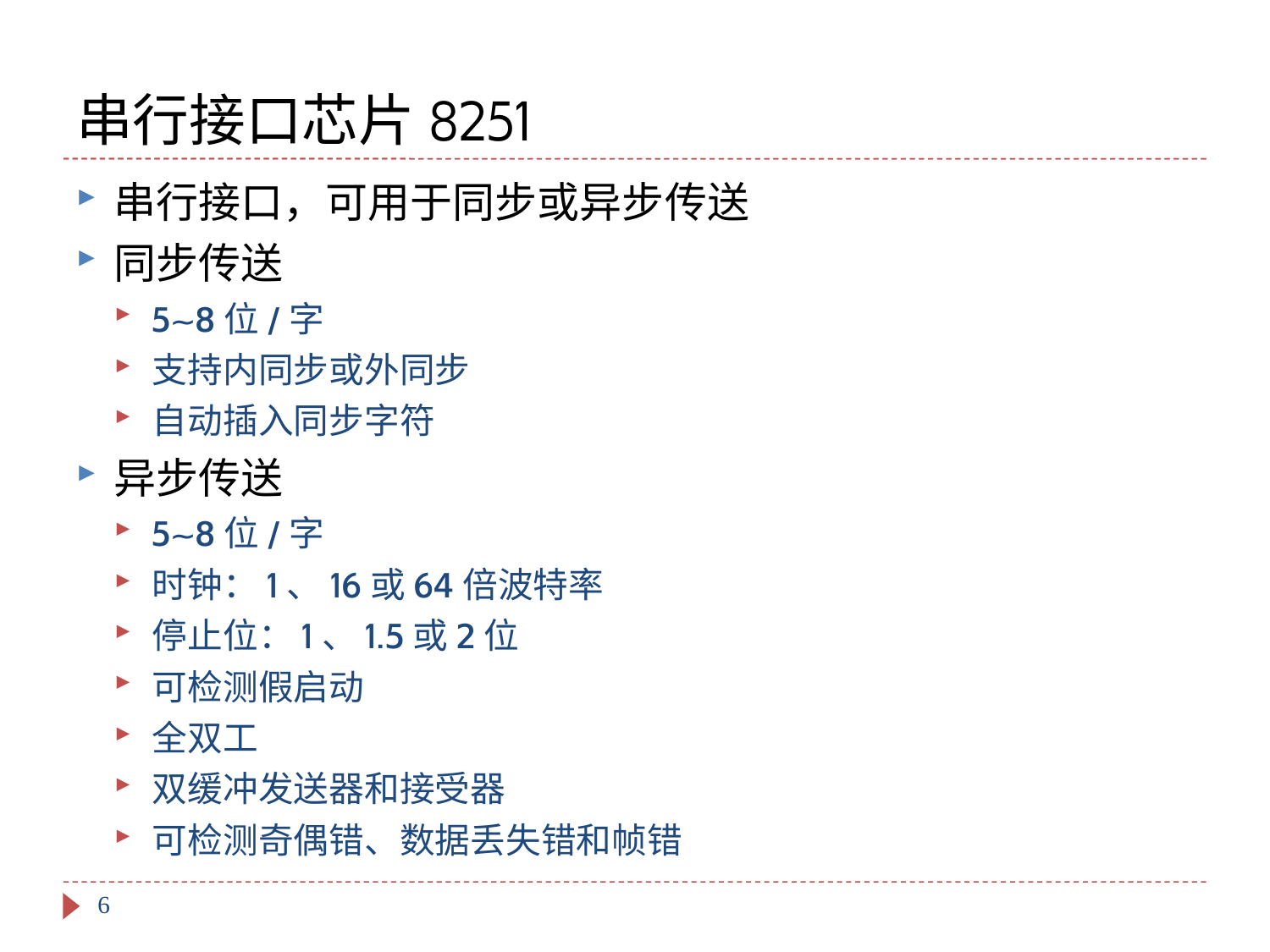

# 串行接口芯片8251
串行接口，可用于同步或异步传送
同步传送
5~8位/字
支持内同步或外同步
自动插入同步字符
异步传送
5~8位/字
时钟：1、16或64倍波特率
停止位：1、1.5或2位
可检测假启动
全双工
双缓冲发送器和接受器
可检测奇偶错、数据丢失错和帧错

6